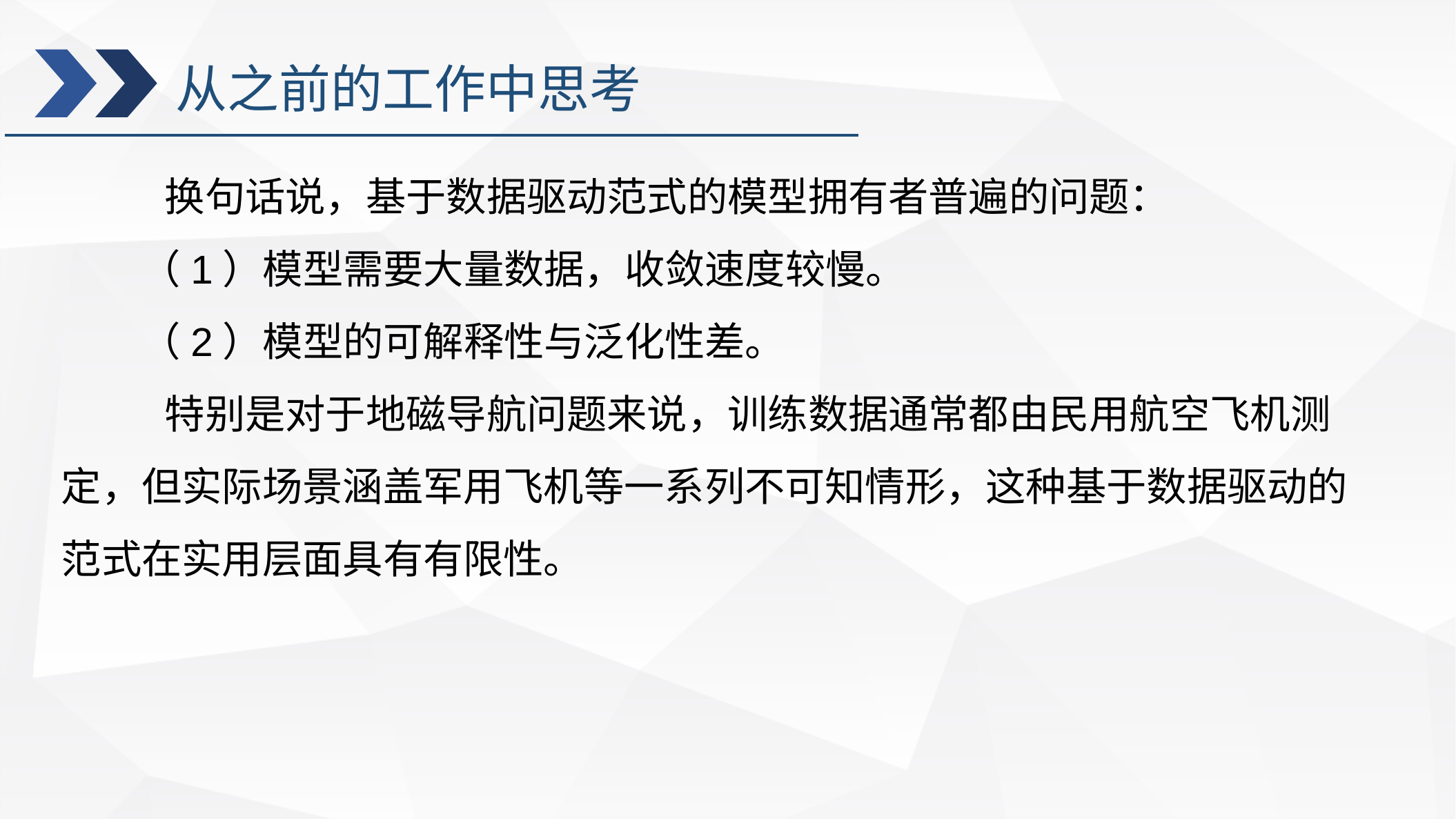

从之前的工作中思考

	换句话说，基于数据驱动范式的模型拥有者普遍的问题：
  （1）模型需要大量数据，收敛速度较慢。
  （2）模型的可解释性与泛化性差。
	特别是对于地磁导航问题来说，训练数据通常都由民用航空飞机测定，但实际场景涵盖军用飞机等一系列不可知情形，这种基于数据驱动的范式在实用层面具有有限性。